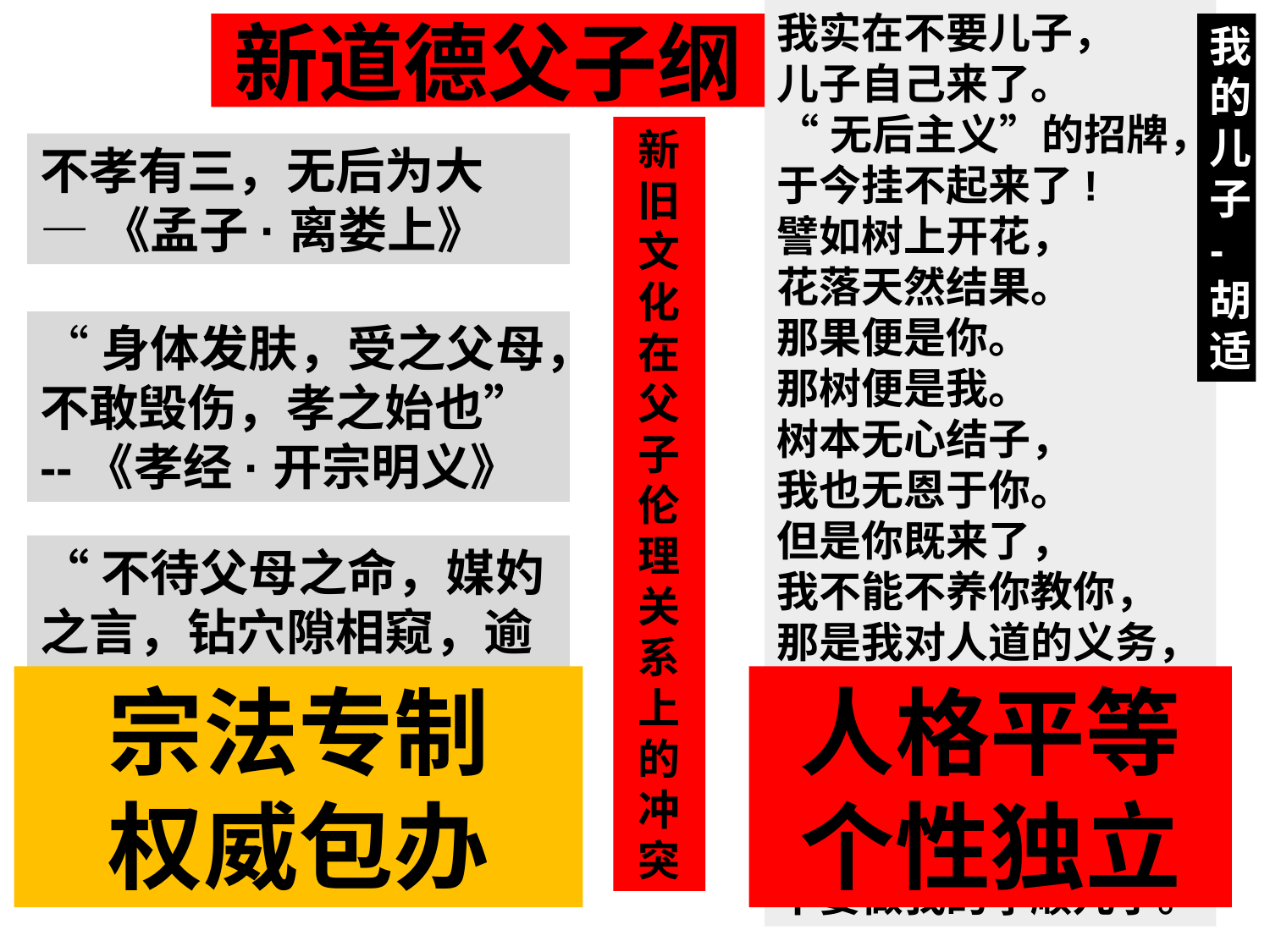

我实在不要儿子，
儿子自己来了。
“无后主义”的招牌，
于今挂不起来了!
譬如树上开花，
花落天然结果。
那果便是你。
那树便是我。
树本无心结子，
我也无恩于你。
但是你既来了，
我不能不养你教你，
那是我对人道的义务，
并不是我待你的恩谊。
将来你长大时，
这是我所期望于你：
我要你做一个堂堂的人，
不要做我的孝顺儿子。
新道德父子纲
我的儿子-胡适
新旧文化在父子伦理关系上的冲突
不孝有三，无后为大
—《孟子·离娄上》
“身体发肤，受之父母，不敢毁伤，孝之始也”
--《孝经·开宗明义》
“不待父母之命，媒妁之言，钻穴隙相窥，逾墙相从，则父母国人皆贱之。”
   --《孟子·滕文公下》
宗法专制
权威包办
人格平等
个性独立